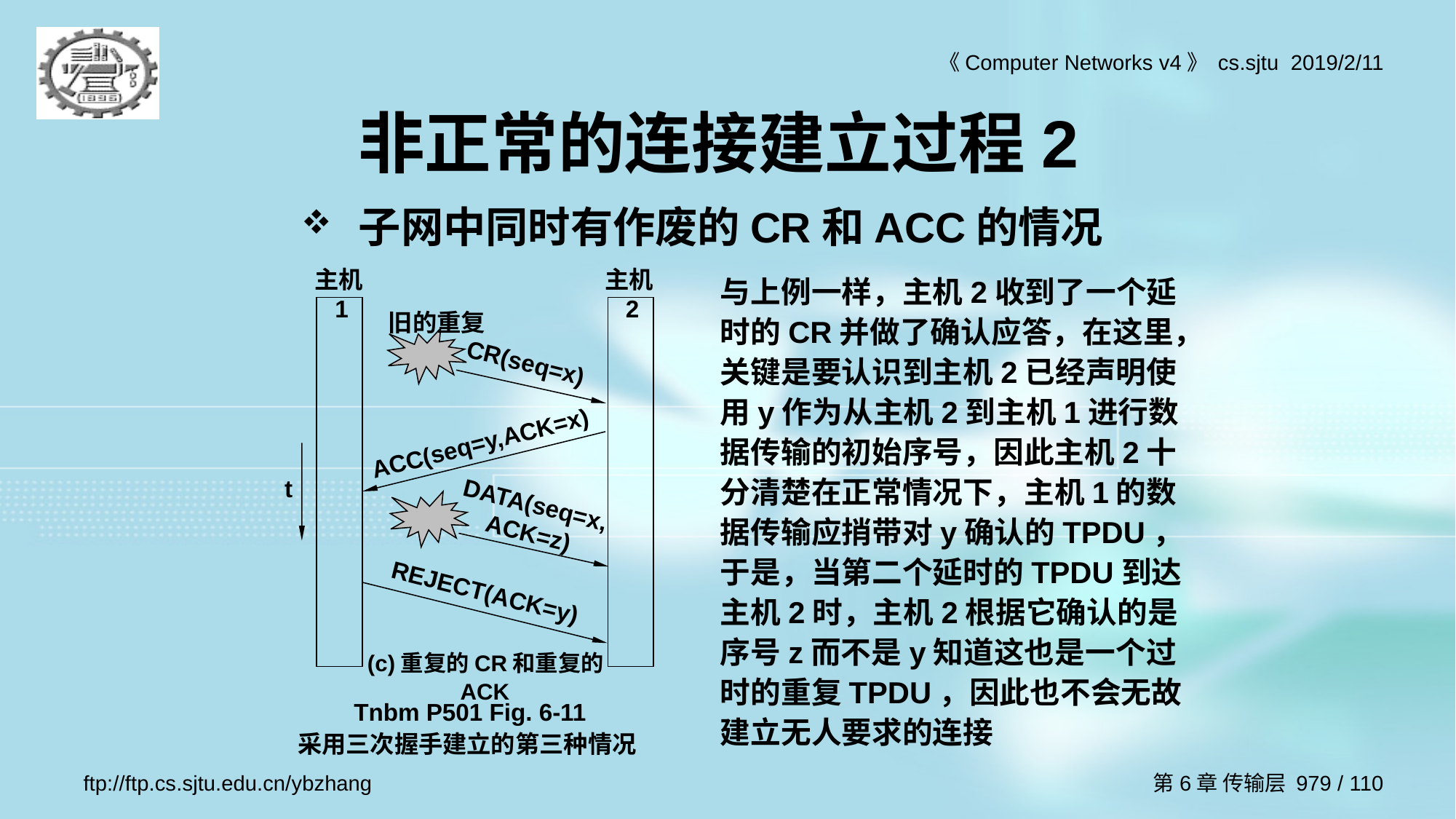

# 非正常的连接建立过程2
子网中同时有作废的CR和ACC的情况
主机1
主机2

旧的重复

CR(seq=x)

ACC(seq=y,ACK=x)

t
DATA(seq=x,ACK=z)

REJECT(ACK=y)

(c)重复的CR和重复的ACK
与上例一样，主机2收到了一个延时的CR并做了确认应答，在这里，关键是要认识到主机2已经声明使用y作为从主机2到主机1进行数据传输的初始序号，因此主机2十分清楚在正常情况下，主机1的数据传输应捎带对y确认的TPDU，于是，当第二个延时的TPDU到达主机2时，主机2根据它确认的是序号z而不是y知道这也是一个过时的重复TPDU，因此也不会无故建立无人要求的连接
Tnbm P501 Fig. 6-11
采用三次握手建立的第三种情况